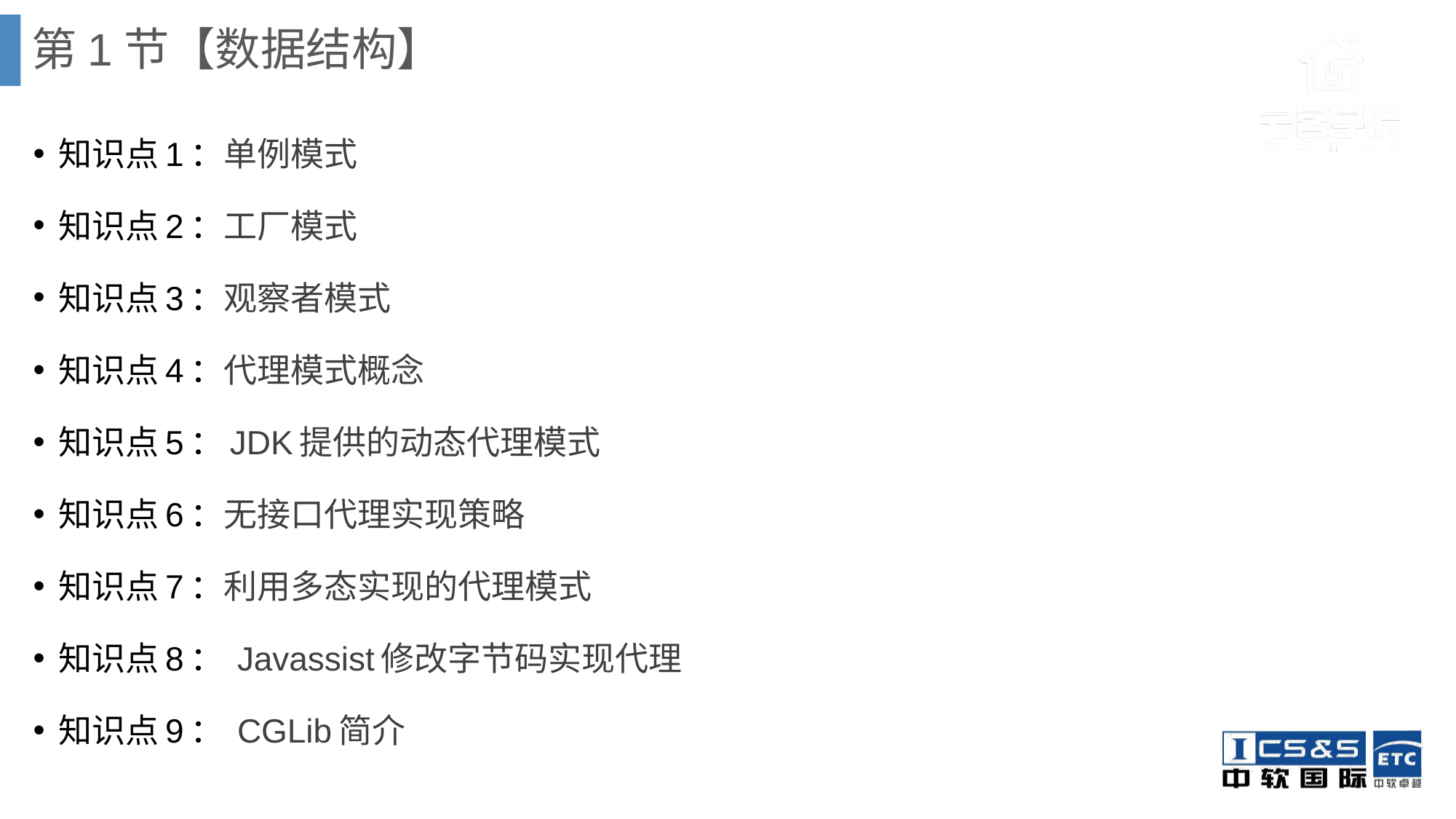

# 第1节【数据结构】
知识点1：单例模式
知识点2：工厂模式
知识点3：观察者模式
知识点4：代理模式概念
知识点5：JDK提供的动态代理模式
知识点6：无接口代理实现策略
知识点7：利用多态实现的代理模式
知识点8： Javassist修改字节码实现代理
知识点9： CGLib简介